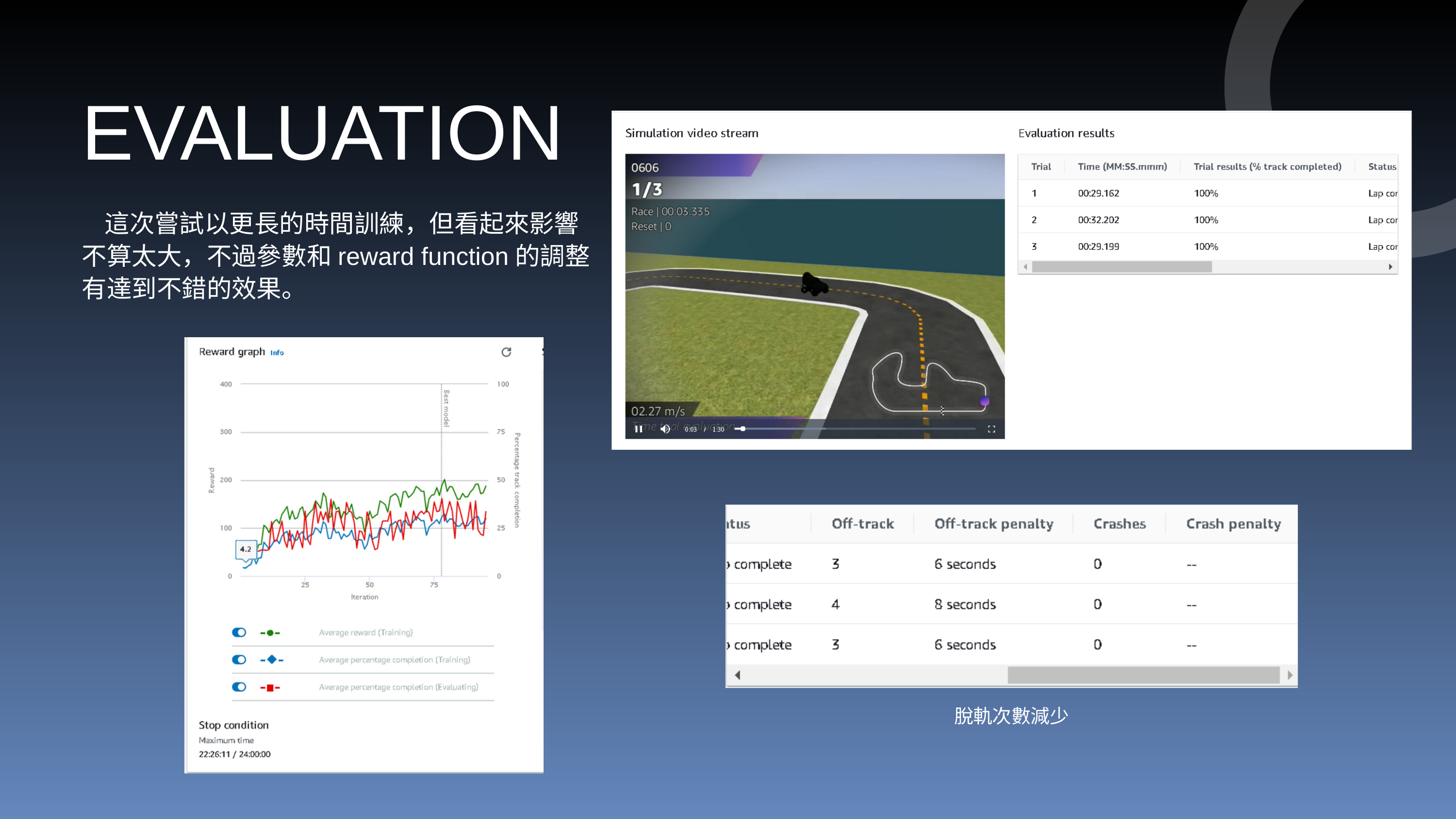

EVALUATION
   這次嘗試以更長的時間訓練，但看起來影響不算太大，不過參數和reward function的調整有達到不錯的效果。

脫軌次數減少